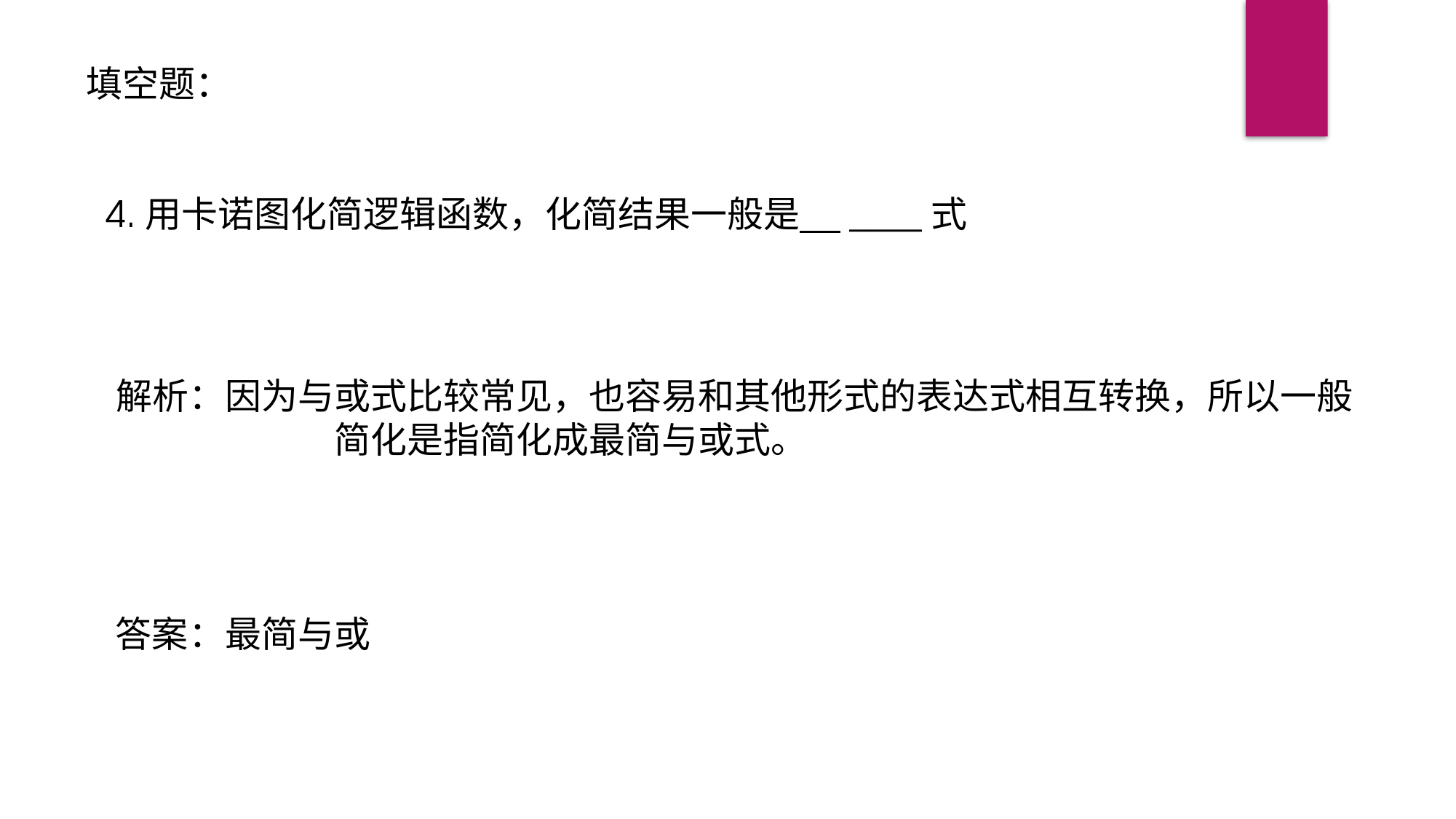

填空题：
4.用卡诺图化简逻辑函数，化简结果一般是     ____式
解析：因为与或式比较常见，也容易和其他形式的表达式相互转换，所以一般
		简化是指简化成最简与或式。
答案：最简与或